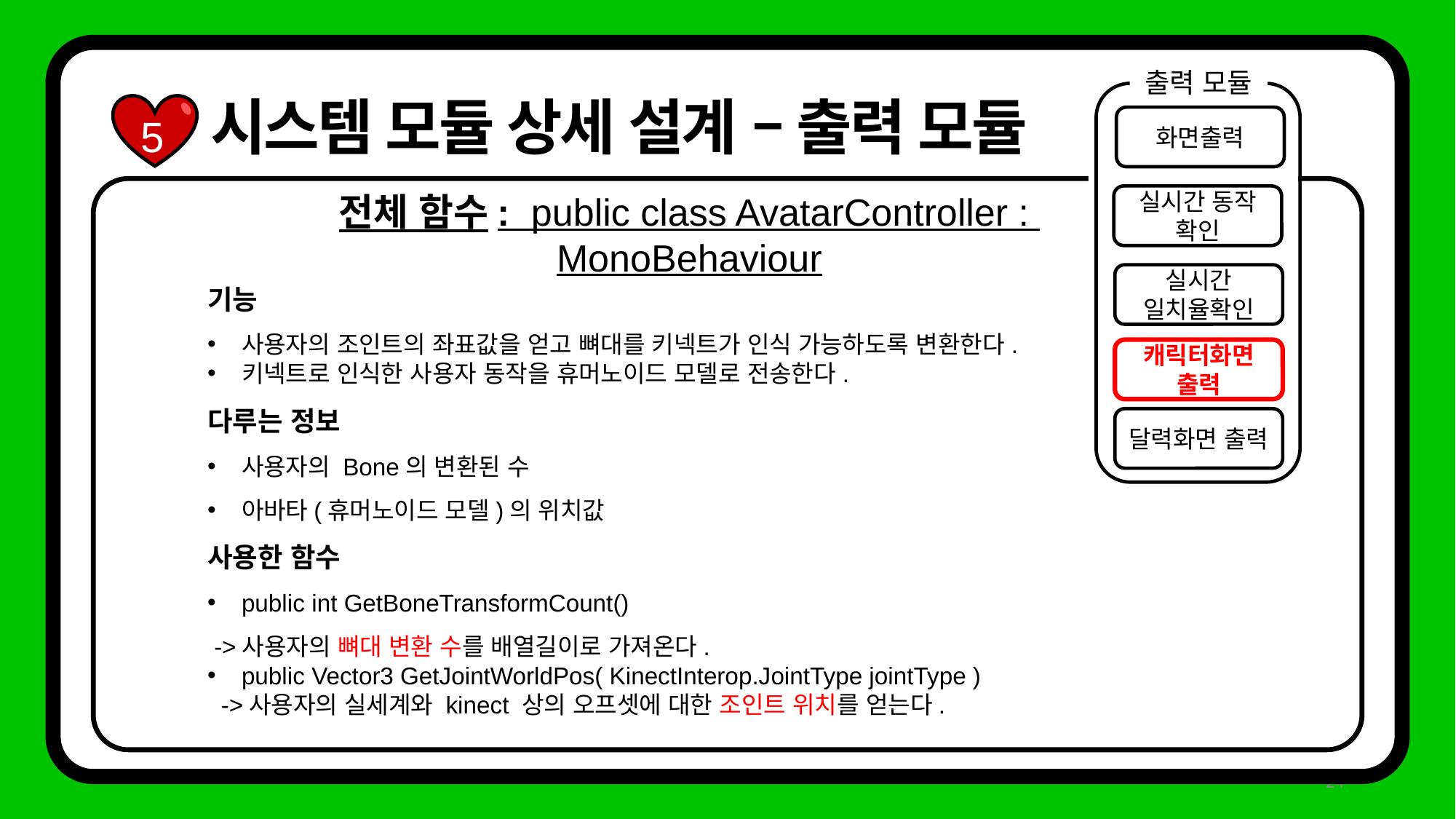

출력 모듈

화면출력
실시간 동작 확인
실시간 일치율확인
캐릭터화면
출력
달력화면 출력
시스템 모듈 상세 설계 – 출력 모듈

5

전체 함수:  public class AvatarController :
MonoBehaviour
기능
사용자의 조인트의 좌표값을 얻고 뼈대를 키넥트가 인식 가능하도록 변환한다.
키넥트로 인식한 사용자 동작을 휴머노이드 모델로 전송한다.
다루는 정보
사용자의 Bone의 변환된 수
아바타(휴머노이드 모델)의 위치값
사용한 함수
public int GetBoneTransformCount()
 ->사용자의 뼈대 변환 수를 배열길이로 가져온다.
public Vector3 GetJointWorldPos( KinectInterop.JointType jointType )
  ->사용자의 실세계와 kinect 상의 오프셋에 대한 조인트 위치를 얻는다.

24